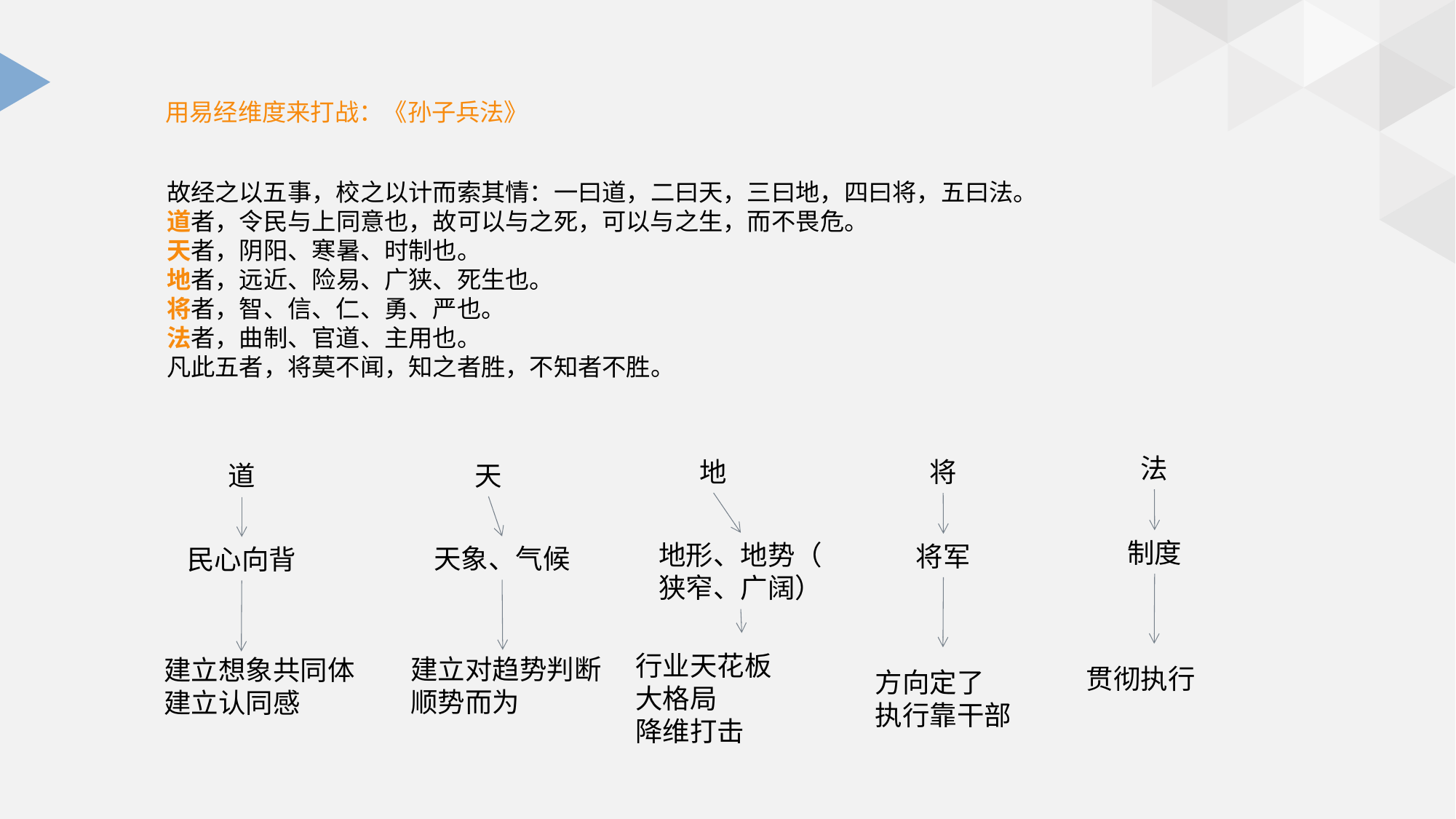

用易经维度来打战：《孙子兵法》

故经之以五事，校之以计而索其情：一曰道，二曰天，三曰地，四曰将，五曰法。
道者，令民与上同意也，故可以与之死，可以与之生，而不畏危。
天者，阴阳、寒暑、时制也。
地者，远近、险易、广狭、死生也。
将者，智、信、仁、勇、严也。
法者，曲制、官道、主用也。
凡此五者，将莫不闻，知之者胜，不知者不胜。
法
制度
贯彻执行
地
地形、地势（
狭窄、广阔）
行业天花板
大格局
降维打击
将
将军
方向定了
执行靠干部
天
天象、气候
建立对趋势判断
顺势而为
道
民心向背
建立想象共同体
建立认同感